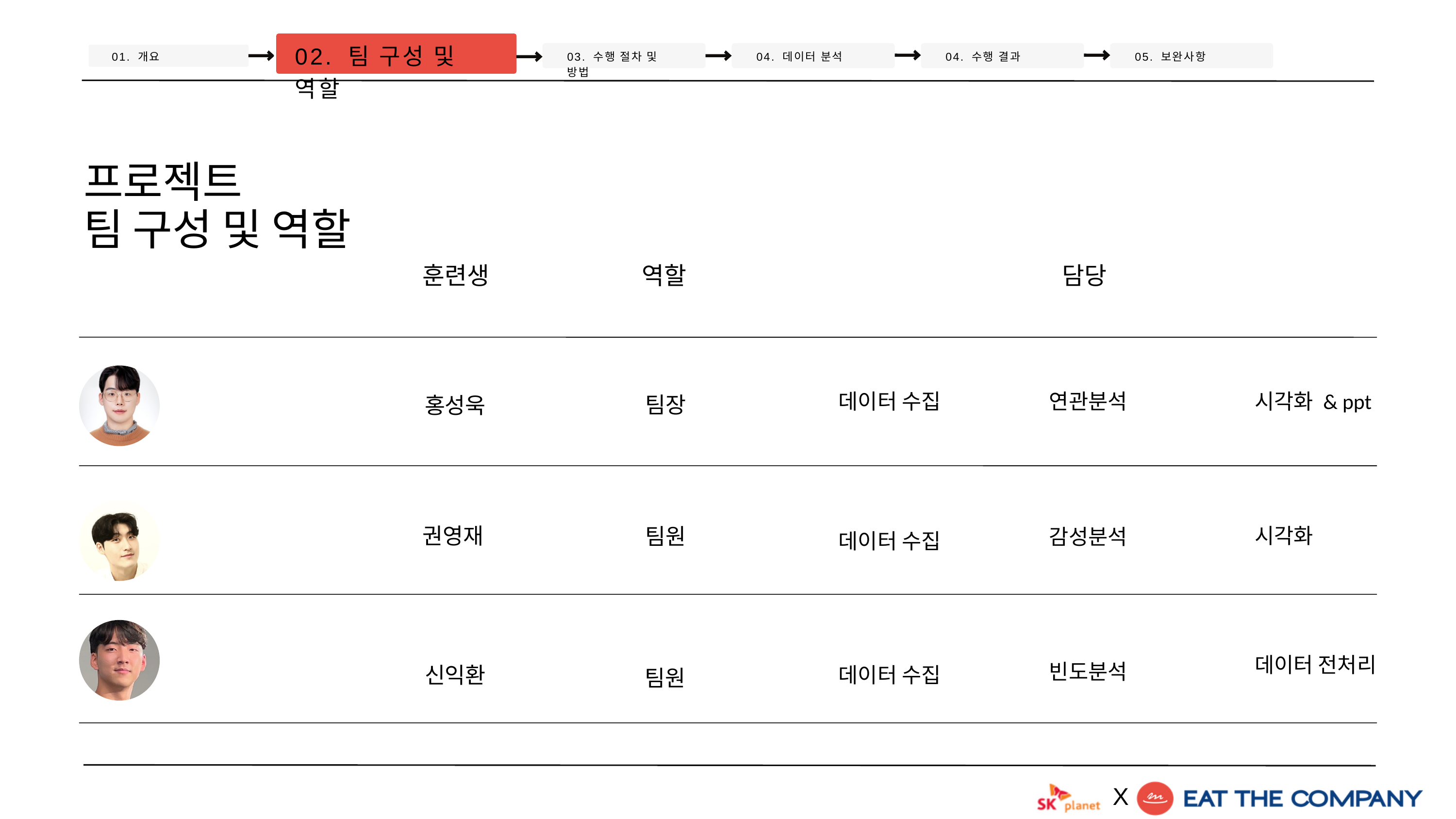

02. 팀 구성 및 역할

01. 개요

03. 수행 절차 및 방법

04. 데이터 분석

04. 수행 결과

05. 보완사항

프로젝트
팀 구성 및 역할
훈련생
역할
담당

데이터 수집
연관분석
시각화 & ppt
팀장
홍성욱

팀원
시각화
감성분석
권영재
데이터 수집

데이터 전처리
빈도분석
데이터 수집
신익환
팀원

X